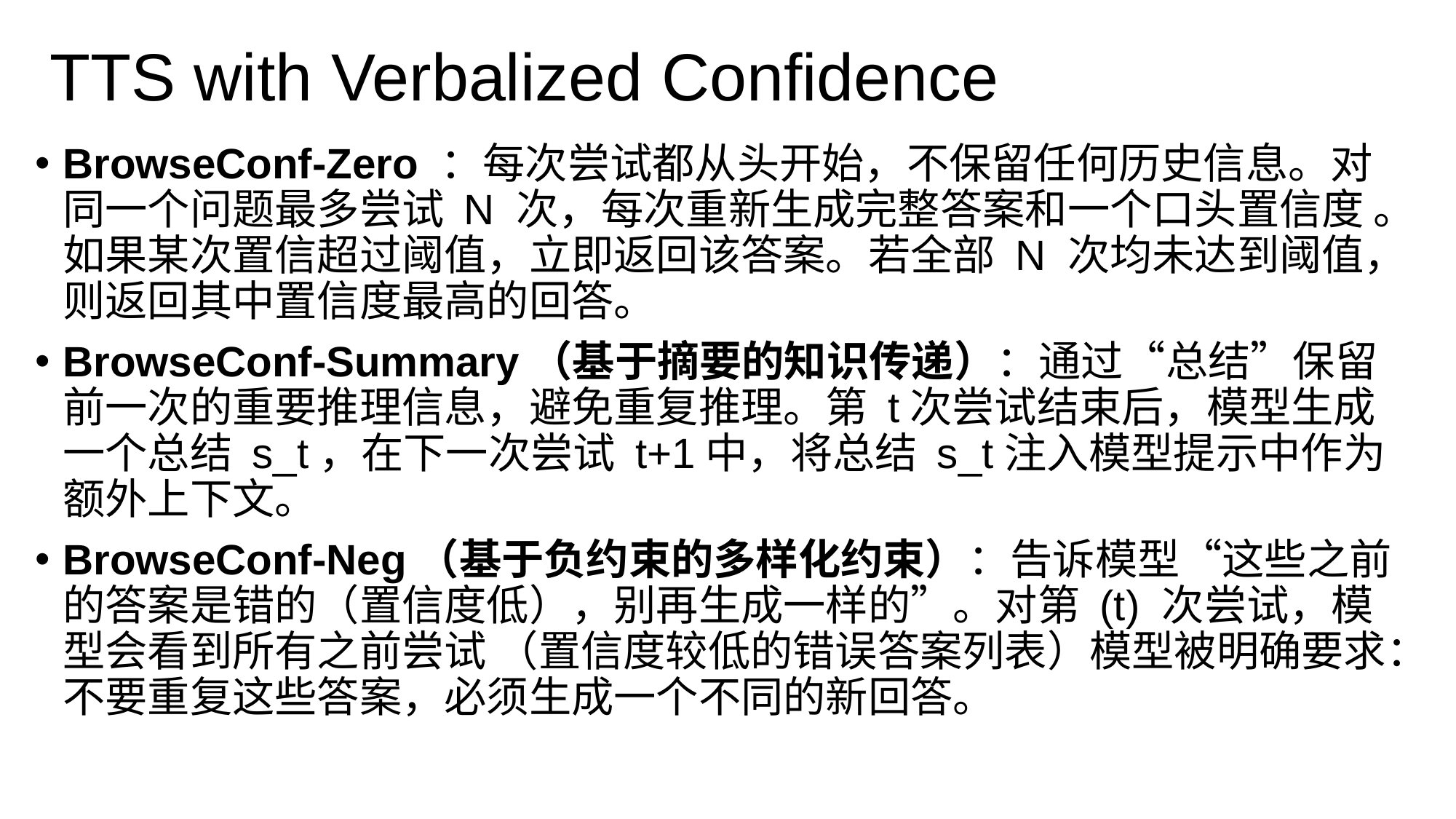

# TTS with Verbalized Confidence
BrowseConf-Zero ：每次尝试都从头开始，不保留任何历史信息。对同一个问题最多尝试 N 次，每次重新生成完整答案和一个口头置信度 。如果某次置信超过阈值，立即返回该答案。若全部 N 次均未达到阈值，则返回其中置信度最高的回答。
BrowseConf-Summary（基于摘要的知识传递）：通过“总结”保留前一次的重要推理信息，避免重复推理。第 t次尝试结束后，模型生成一个总结 s_t，在下一次尝试 t+1中，将总结 s_t注入模型提示中作为额外上下文。
BrowseConf-Neg（基于负约束的多样化约束）：告诉模型“这些之前的答案是错的（置信度低），别再生成一样的”。对第 (t) 次尝试，模型会看到所有之前尝试 （置信度较低的错误答案列表）模型被明确要求：不要重复这些答案，必须生成一个不同的新回答。